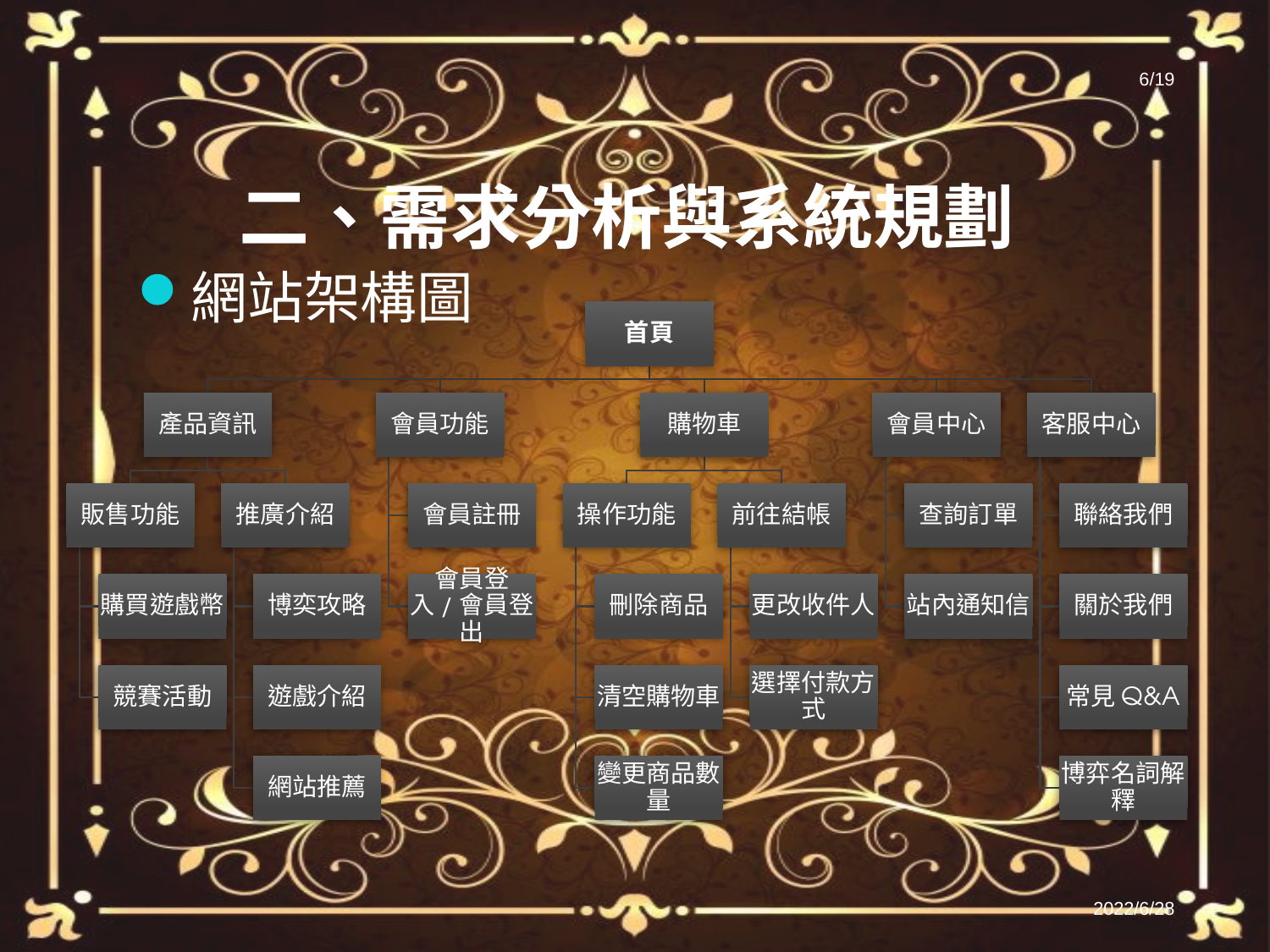

6/19
# 二、需求分析與系統規劃
網站架構圖
首頁
產品資訊
販售功能
購買遊戲幣
競賽活動
推廣介紹
博奕攻略
遊戲介紹
網站推薦
會員功能
會員註冊
會員登入/會員登出
購物車
操作功能
刪除商品
清空購物車
變更商品數量
前往結帳
更改收件人
選擇付款方式
會員中心
查詢訂單
站內通知信
客服中心
聯絡我們
關於我們
常見Q&A
博弈名詞解釋
2022/6/28